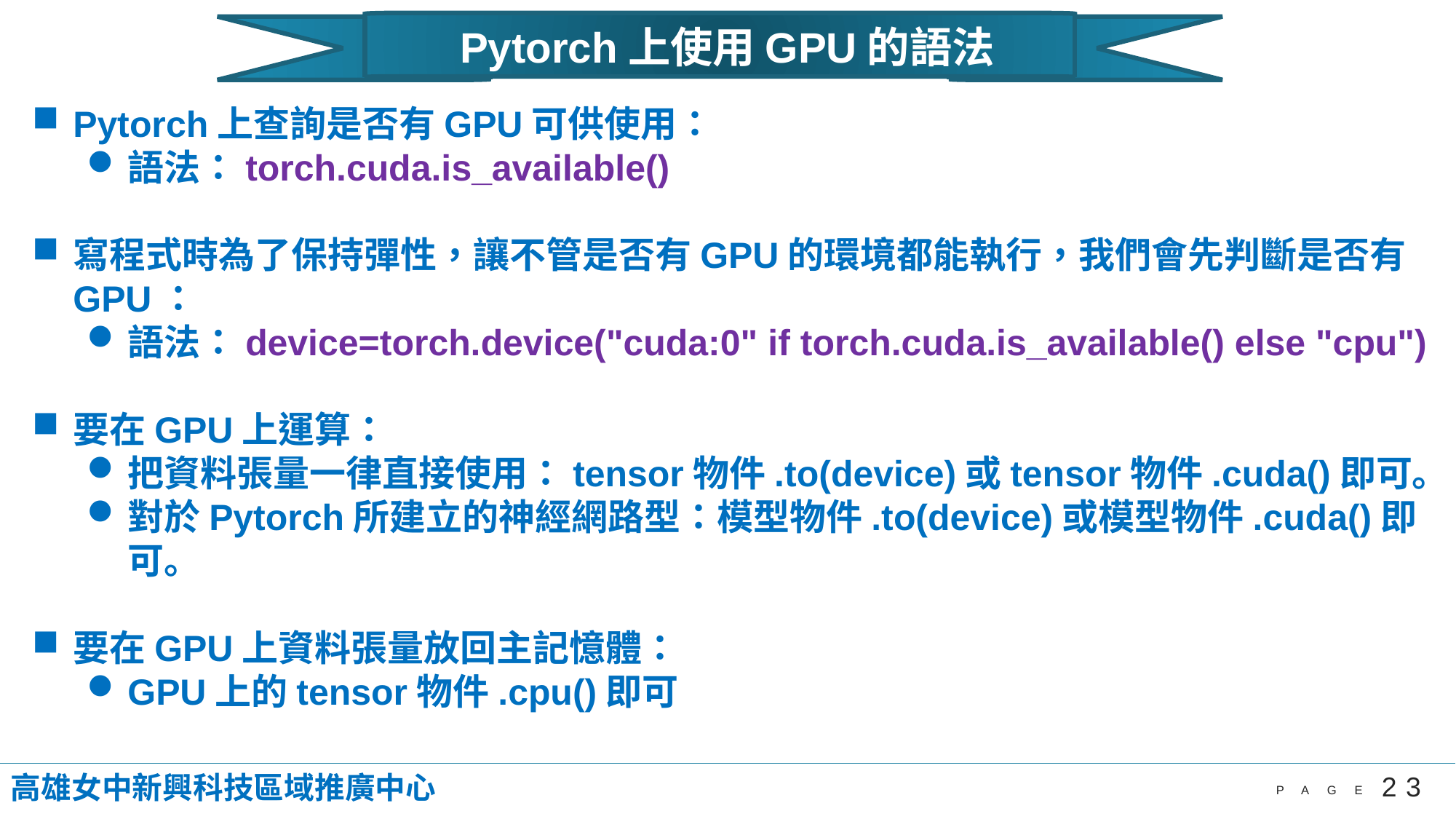

Pytorch上使用GPU的語法
Pytorch上查詢是否有GPU可供使用：
語法：torch.cuda.is_available()

寫程式時為了保持彈性，讓不管是否有GPU的環境都能執行，我們會先判斷是否有GPU：
語法：device=torch.device("cuda:0" if torch.cuda.is_available() else "cpu")

要在GPU上運算：
把資料張量一律直接使用：tensor物件.to(device)或tensor物件.cuda()即可。
對於Pytorch所建立的神經網路型：模型物件.to(device)或模型物件.cuda()即可。

要在GPU上資料張量放回主記憶體：
GPU上的tensor物件.cpu()即可
高雄女中新興科技區域推廣中心